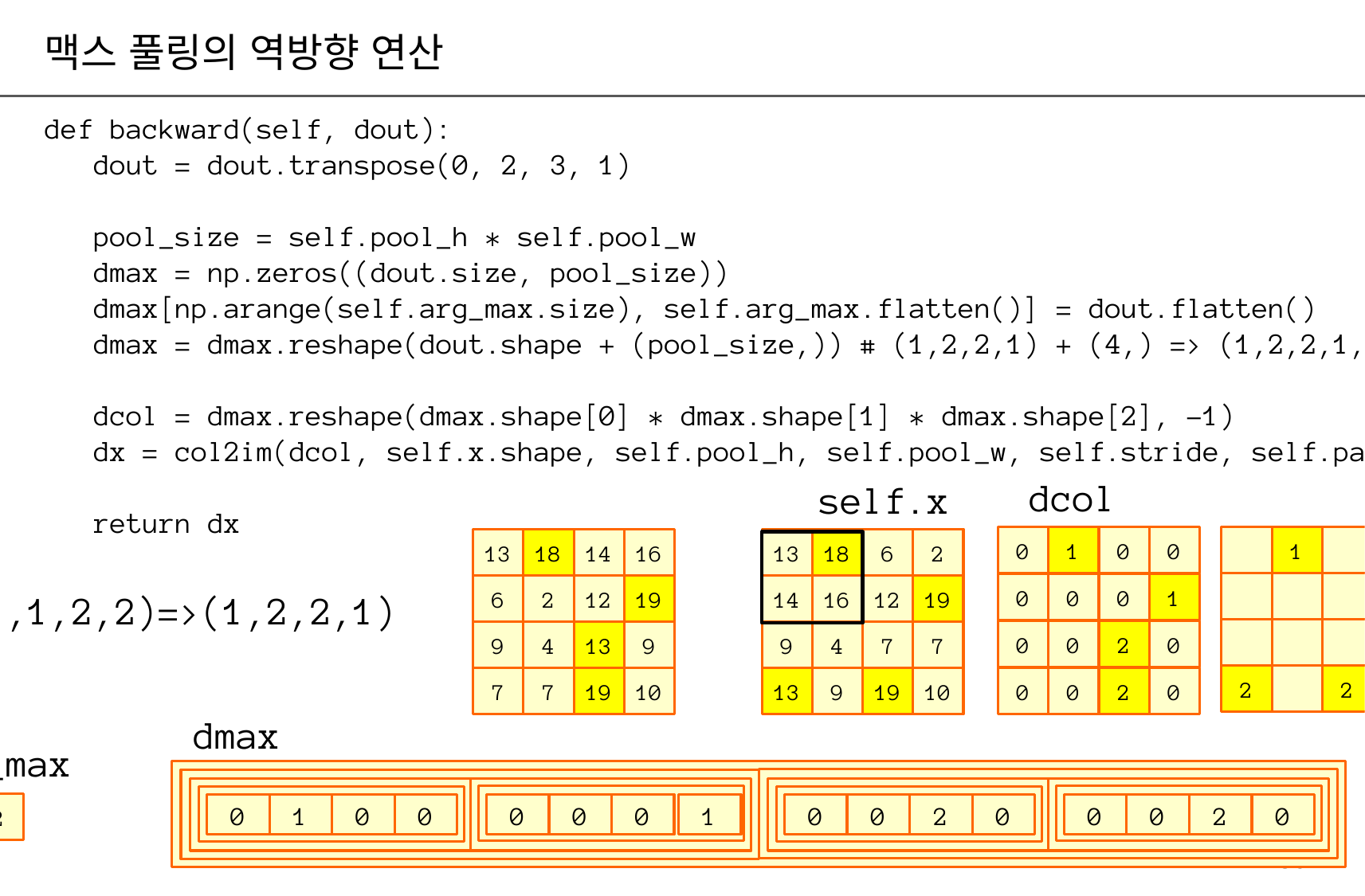

맥스 풀링의 역방향 연산
     def backward(self, dout):
        dout = dout.transpose(0, 2, 3, 1)

        pool_size = self.pool_h * self.pool_w
        dmax = np.zeros((dout.size, pool_size))
        dmax[np.arange(self.arg_max.size), self.arg_max.flatten()] = dout.flatten()
        dmax = dmax.reshape(dout.shape + (pool_size,)) # (1,2,2,1) + (4,) => (1,2,2,1,4)

        dcol = dmax.reshape(dmax.shape[0] * dmax.shape[1] * dmax.shape[2], -1)
        dx = col2im(dcol, self.x.shape, self.pool_h, self.pool_w, self.stride, self.pad)

        return dx
dcol
self.x
0
1
0
0

1

13
18
14
16
13
18
6
2

dout

1
0
0
0
1
6
2
12
19
14
16
12
19
(1,1,2,2)=>(1,2,2,1)

0
0
2
0
9
4
13
9
9
4
7
7
1
1
2

2

7
7
19
10
13
9
19
10
0
0
2
0
2
2
dmax
self.arg_max

0
1
0
0
0
0
0
1

0
0
2
0
0
0
2
0
1
1
2
2
1
3
2
2